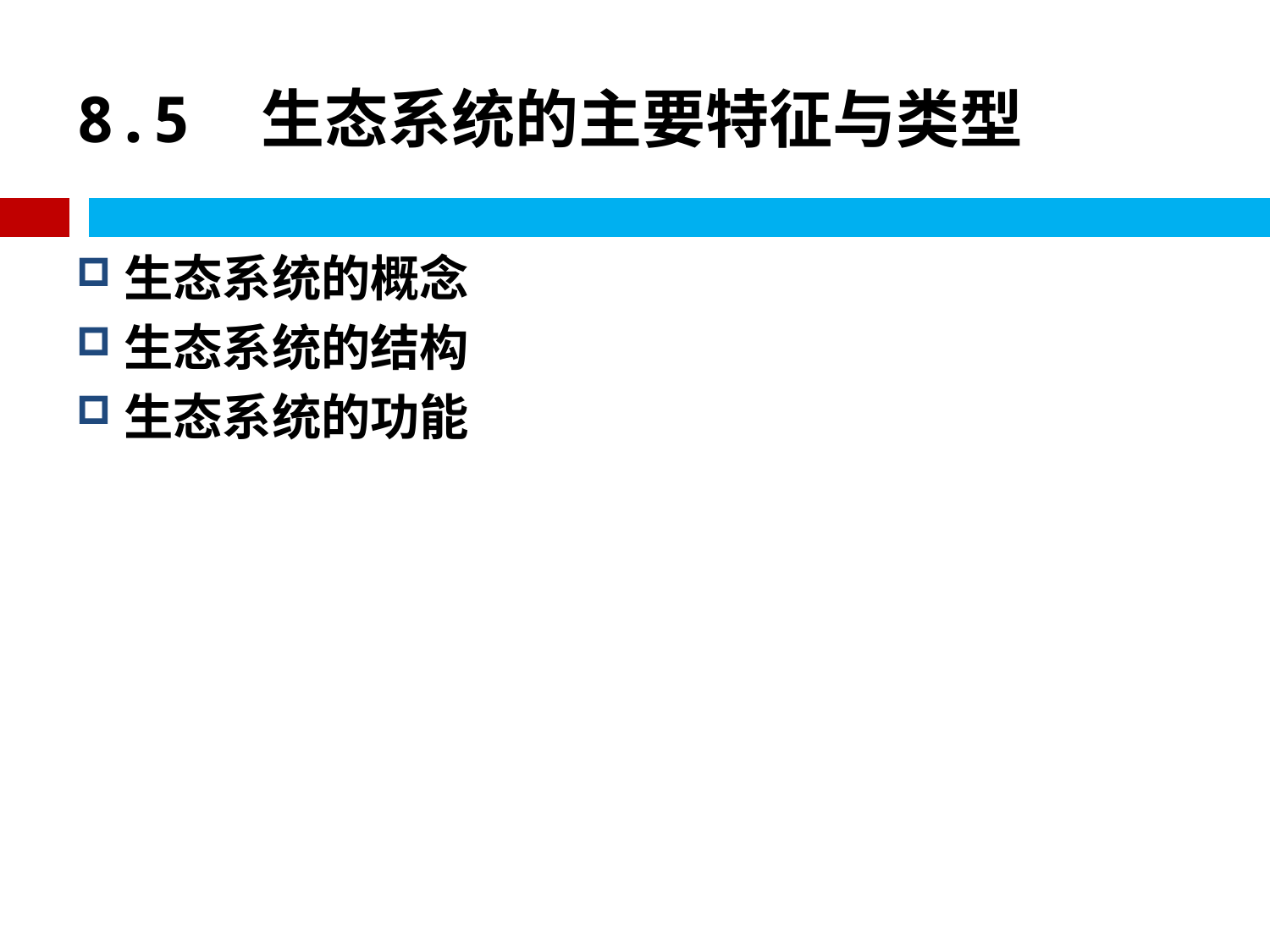

# 8.5  生态系统的主要特征与类型
生态系统的概念
生态系统的结构
生态系统的功能